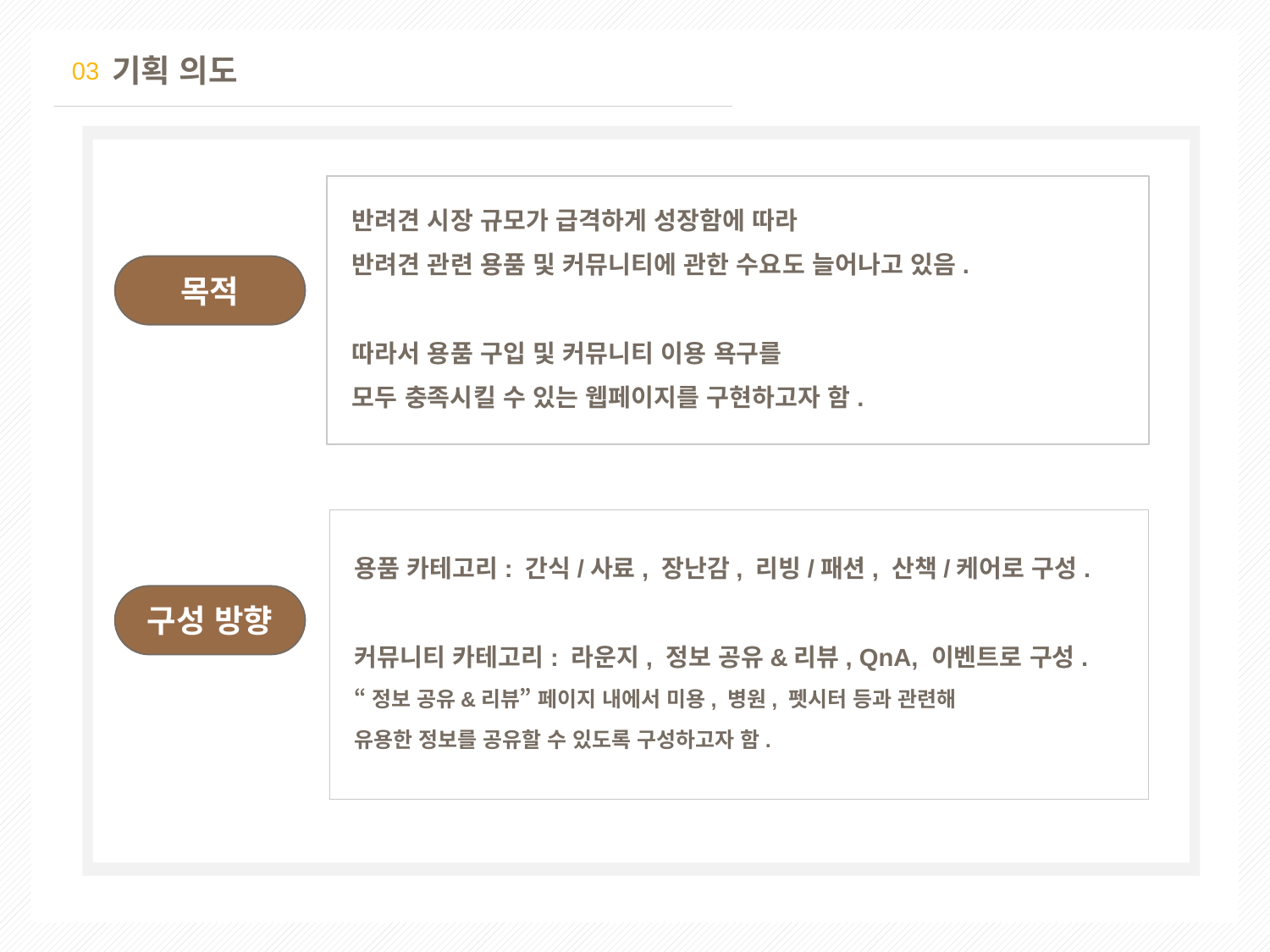

기획 의도
03

반려견 시장 규모가 급격하게 성장함에 따라
반려견 관련 용품 및 커뮤니티에 관한 수요도 늘어나고 있음.

따라서 용품 구입 및 커뮤니티 이용 욕구를
모두 충족시킬 수 있는 웹페이지를 구현하고자 함.

목적
용품 카테고리: 간식/사료, 장난감, 리빙/패션, 산책/케어로 구성.

커뮤니티 카테고리: 라운지, 정보 공유&리뷰, QnA, 이벤트로 구성.
“정보 공유&리뷰” 페이지 내에서 미용, 병원, 펫시터 등과 관련해
유용한 정보를 공유할 수 있도록 구성하고자 함.
구성 방향